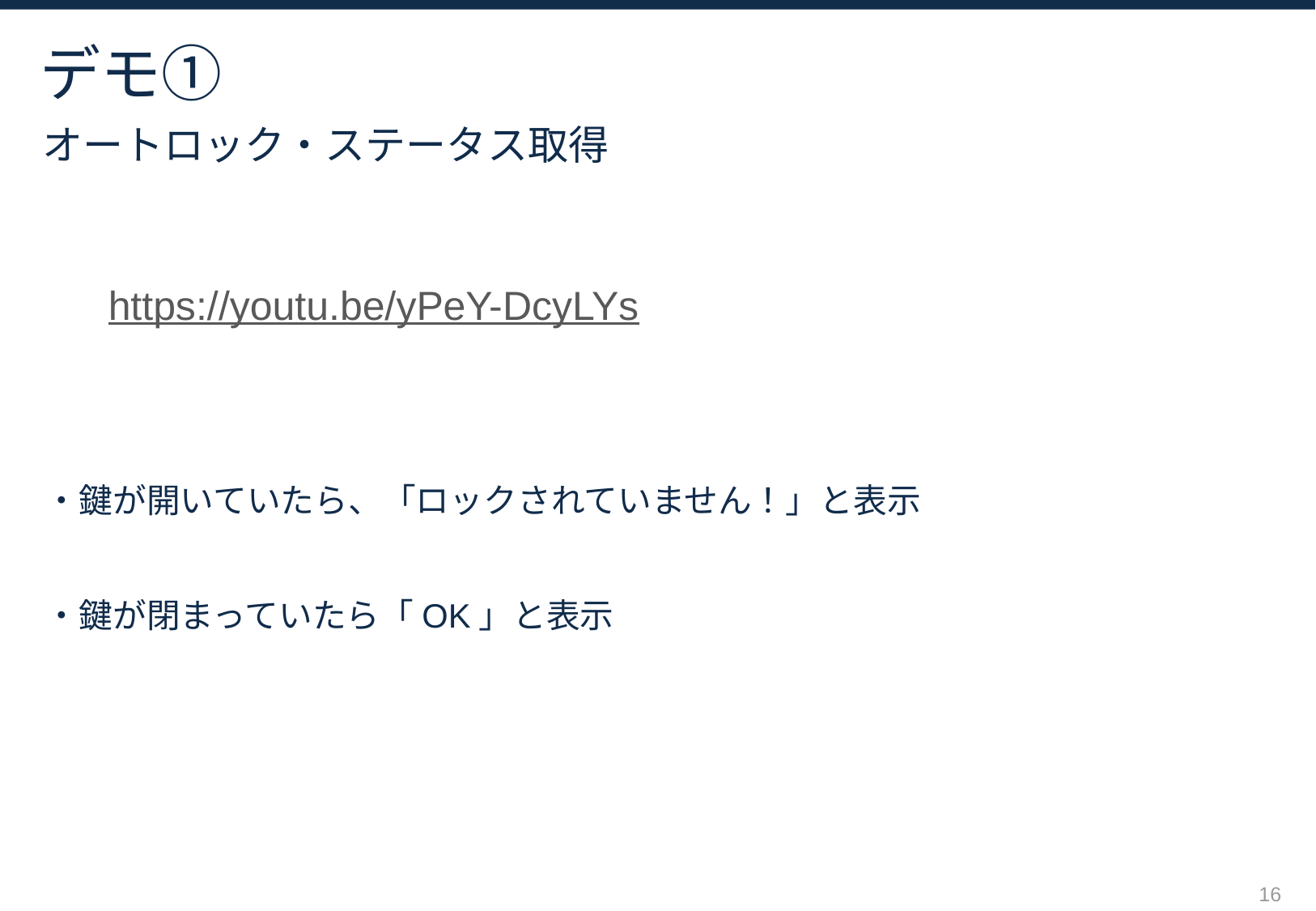

デモ①
オートロック・ステータス取得
https://youtu.be/yPeY-DcyLYs
・鍵が開いていたら、「ロックされていません！」と表示
・鍵が閉まっていたら「OK」と表示
16